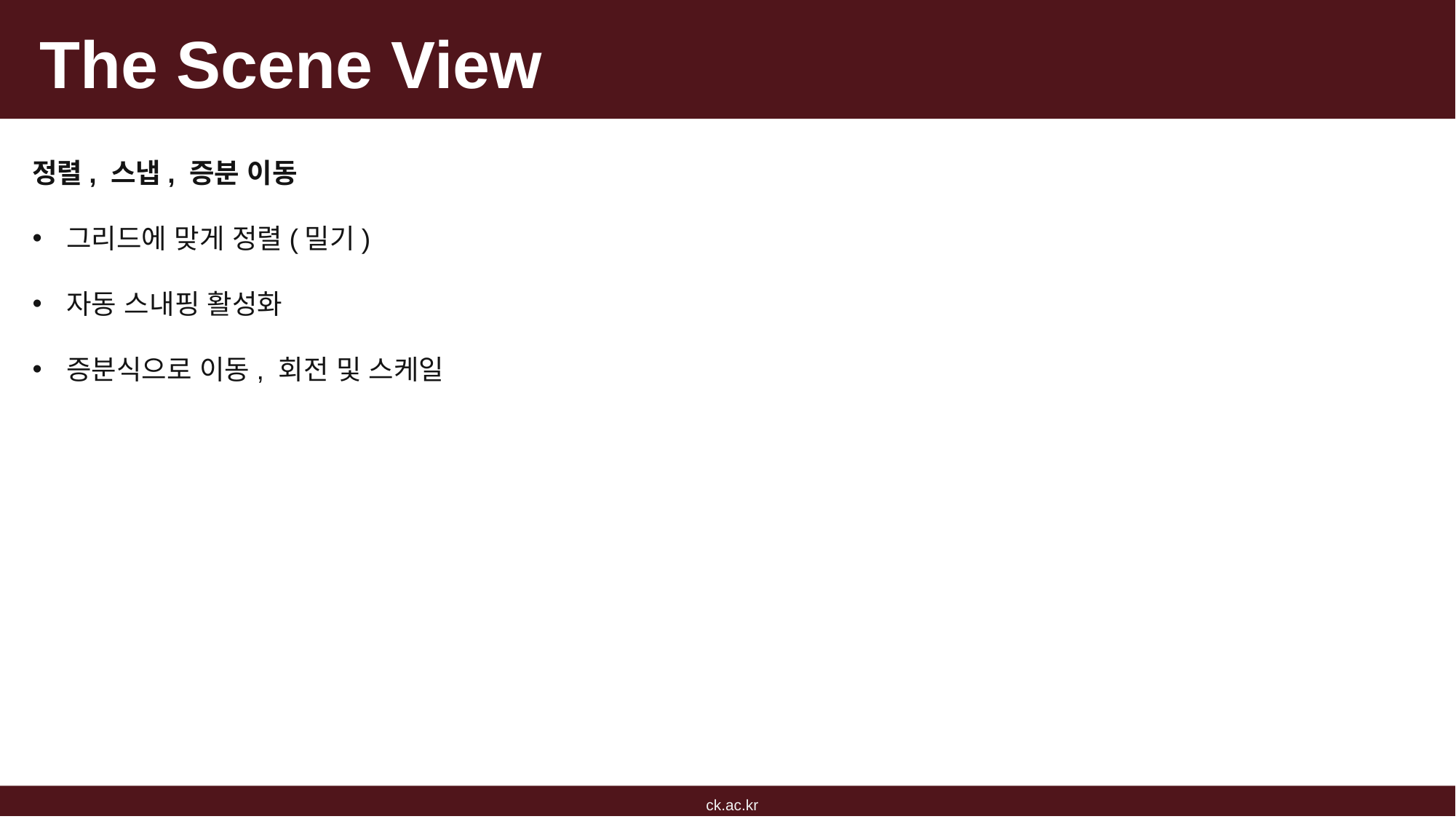

# The Scene View
정렬, 스냅, 증분 이동

그리드에 맞게 정렬(밀기)

자동 스내핑 활성화

증분식으로 이동, 회전 및 스케일
ck.ac.kr